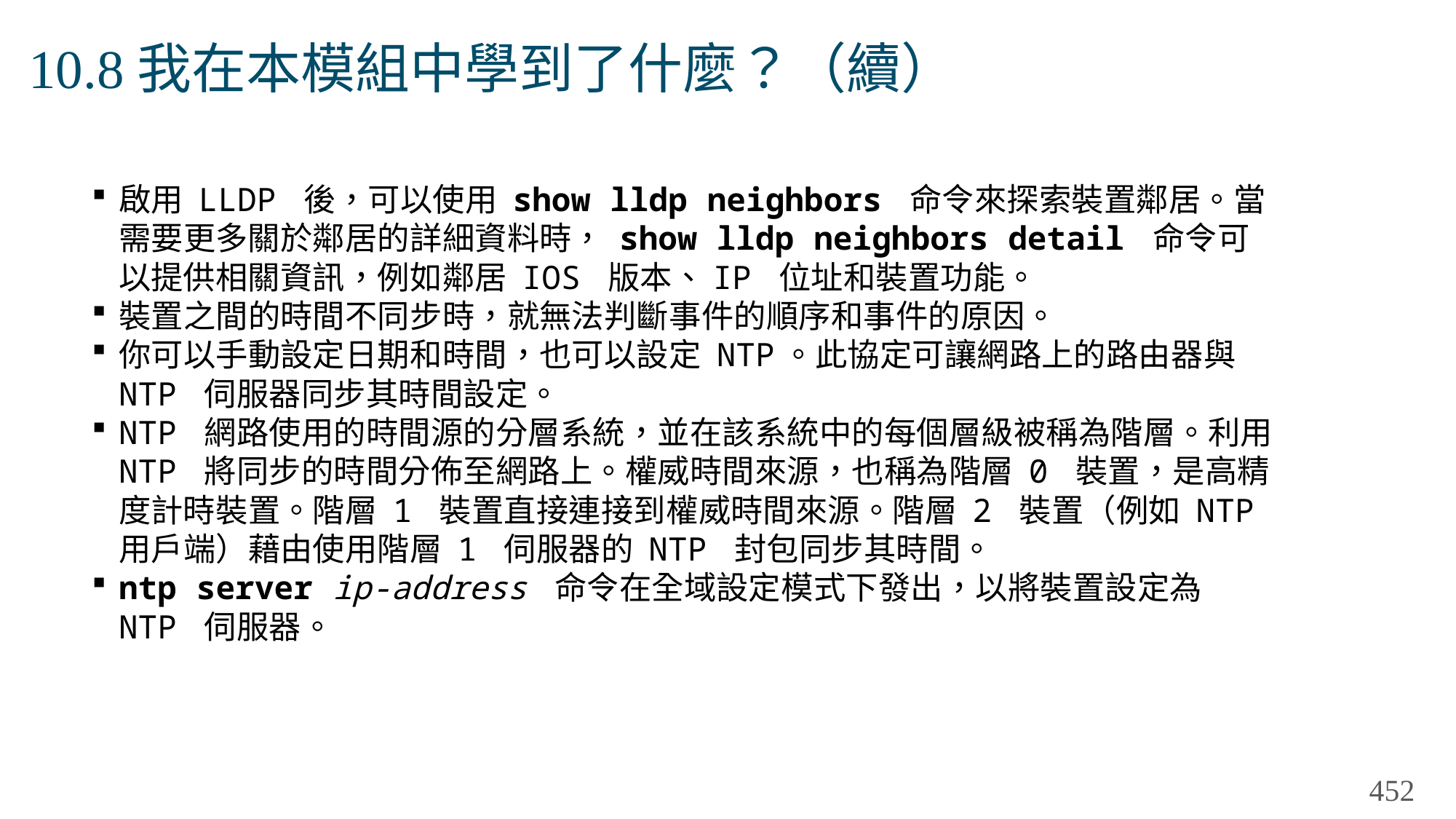

# 10.8我在本模組中學到了什麼？（續）
啟用 LLDP 後，可以使用 show lldp neighbors 命令來探索裝置鄰居。當需要更多關於鄰居的詳細資料時， show lldp neighbors detail 命令可以提供相關資訊，例如鄰居 IOS 版本、IP 位址和裝置功能。
裝置之間的時間不同步時，就無法判斷事件的順序和事件的原因。
你可以手動設定日期和時間，也可以設定 NTP。此協定可讓網路上的路由器與 NTP 伺服器同步其時間設定。
NTP 網路使用的時間源的分層系統，並在該系統中的每個層級被稱為階層。利用 NTP 將同步的時間分佈至網路上。權威時間來源，也稱為階層 0 裝置，是高精度計時裝置。階層 1 裝置直接連接到權威時間來源。階層 2 裝置（例如 NTP 用戶端）藉由使用階層 1 伺服器的 NTP 封包同步其時間。
ntp server ip-address 命令在全域設定模式下發出，以將裝置設定為 NTP 伺服器。
452